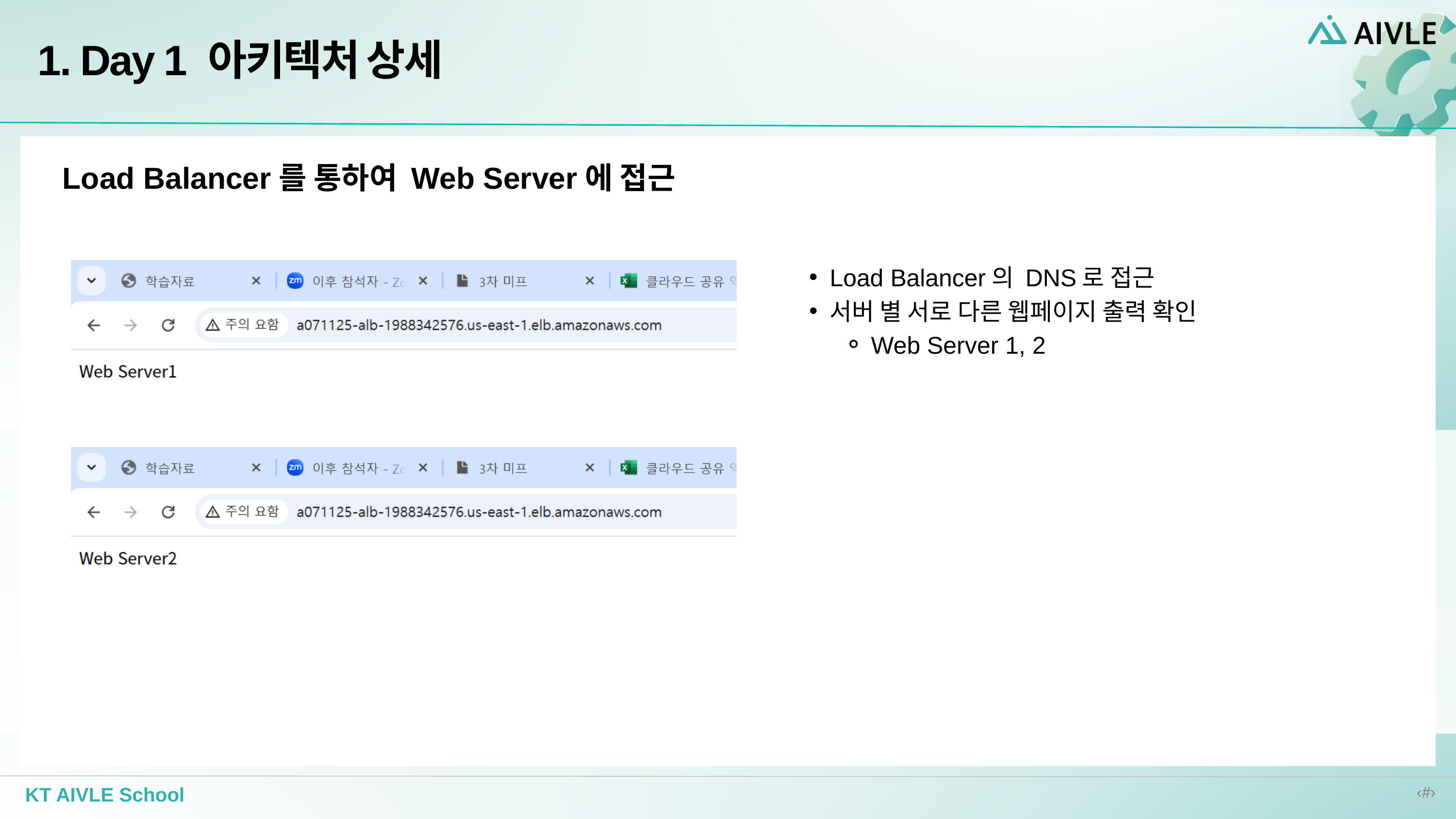

1. Day 1 아키텍처 상세

Load Balancer를 통하여 Web Server에 접근
Load Balancer의 DNS로 접근
서버 별 서로 다른 웹페이지 출력 확인
Web Server 1, 2

KT AIVLE School

‹#›